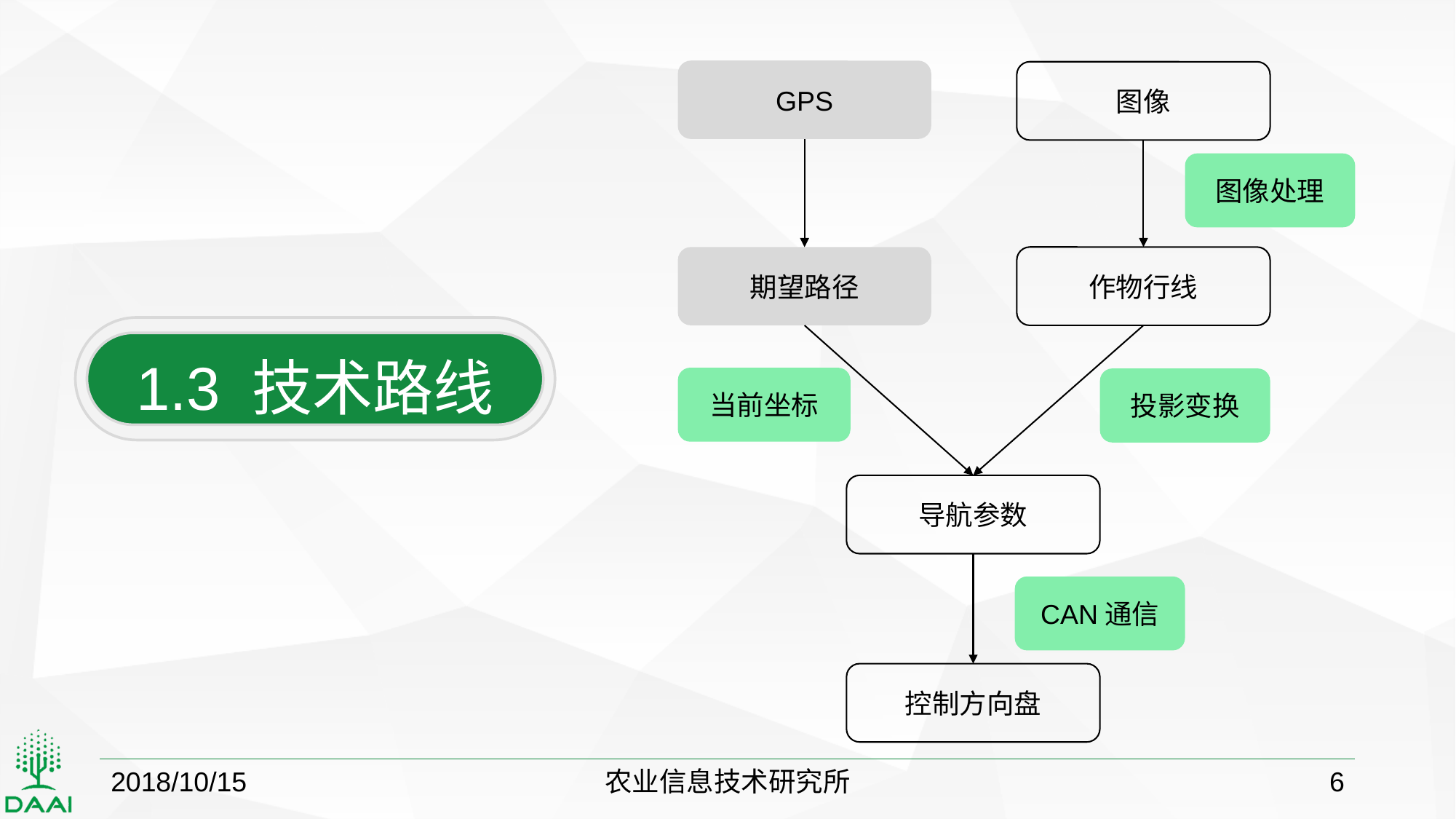

GPS
图像
图像处理
期望路径
作物行线

1.3 技术路线
当前坐标
投影变换
导航参数
CAN通信
控制方向盘
2018/10/15
农业信息技术研究所
6